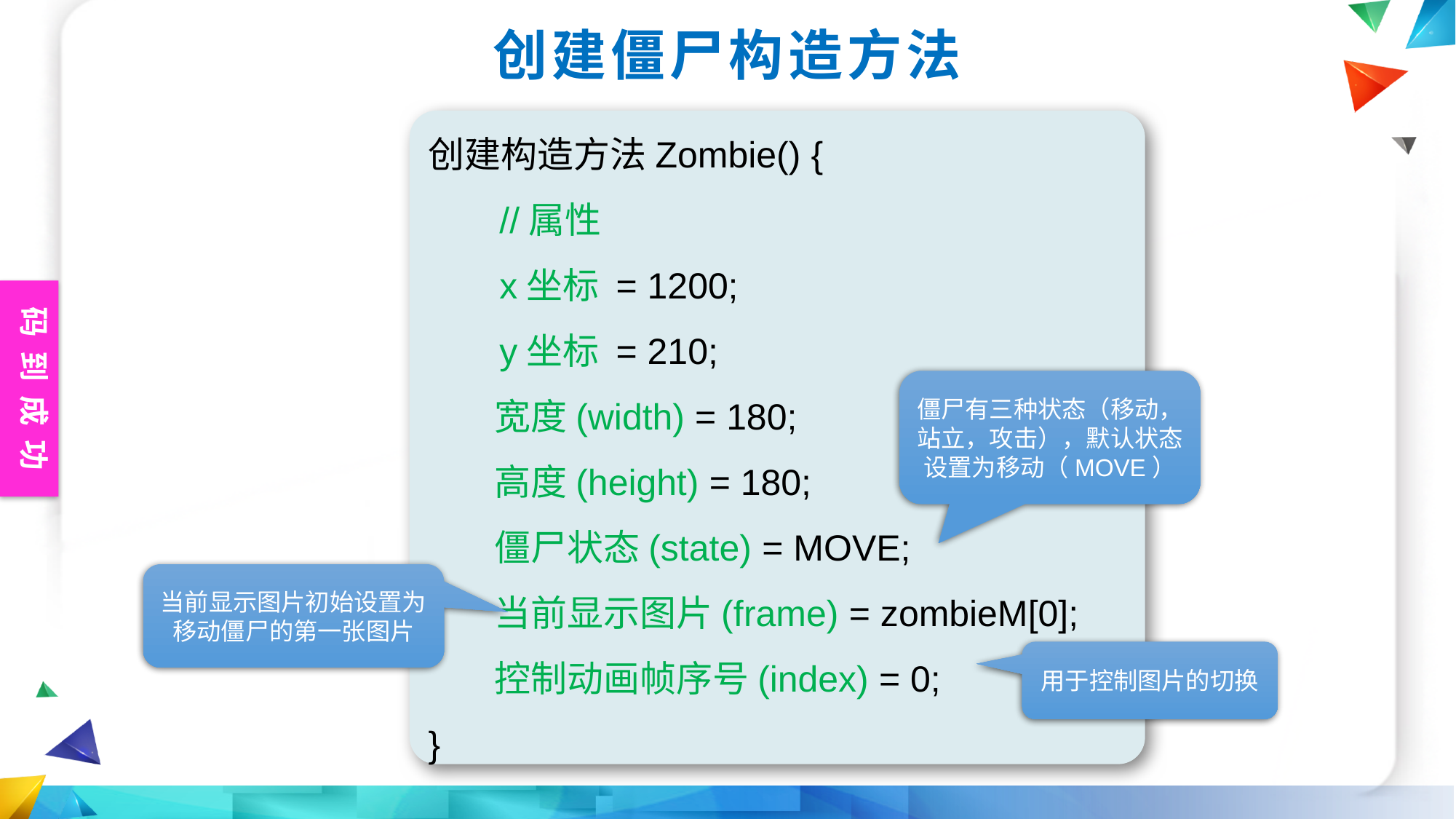

创建僵尸构造方法
创建构造方法Zombie() {
       //属性
       x坐标 = 1200;
       y坐标 = 210;
       宽度(width) = 180;
       高度(height) = 180;
       僵尸状态(state) = MOVE;
       当前显示图片(frame) = zombieM[0];
       控制动画帧序号(index) = 0;
}
僵尸有三种状态（移动，站立，攻击），默认状态设置为移动（MOVE）
当前显示图片初始设置为移动僵尸的第一张图片
用于控制图片的切换